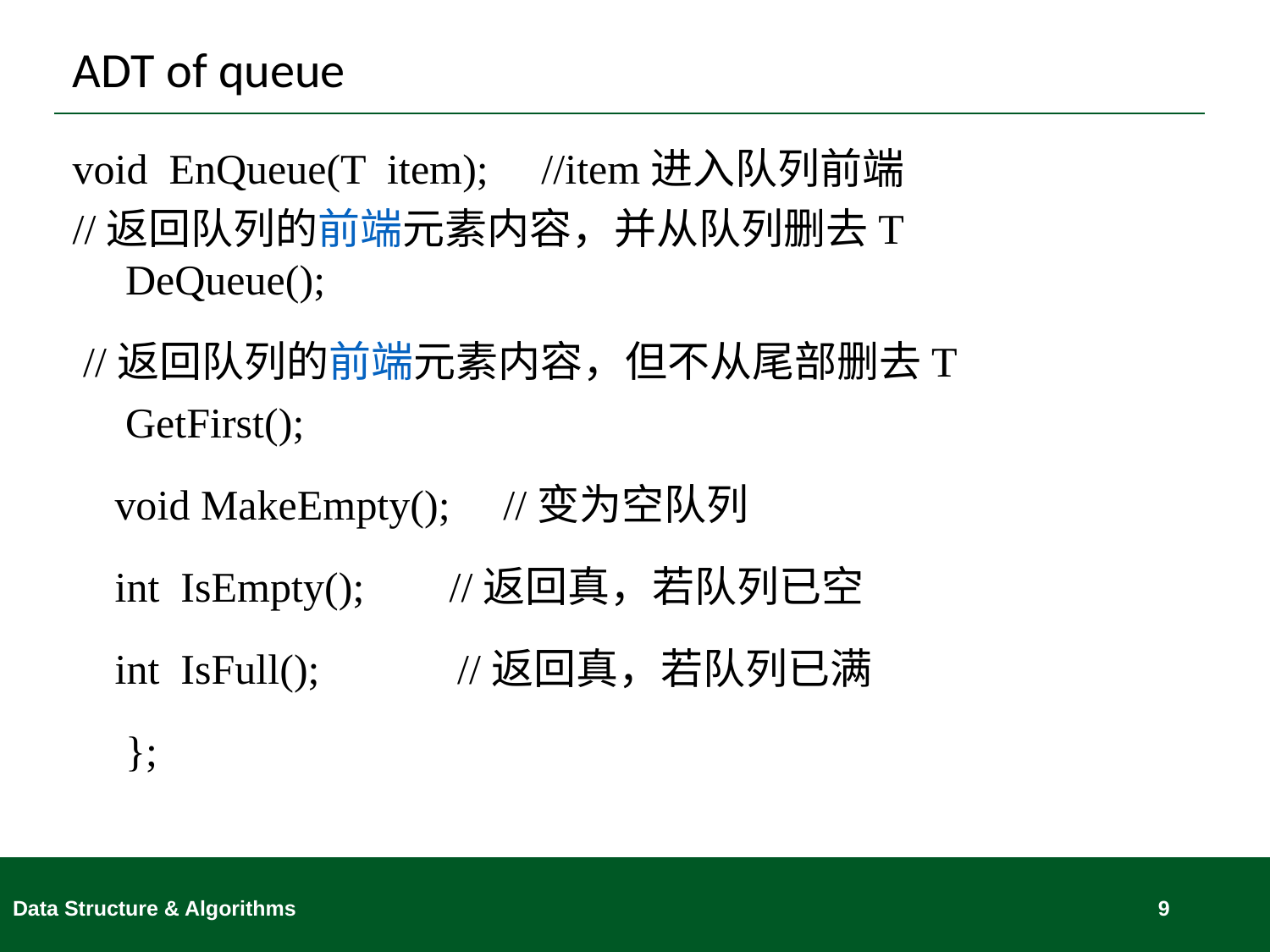

# ADT of queue
void  EnQueue(T  item);     //item进入队列前端
//返回队列的前端元素内容，并从队列删去T
     DeQueue();
 //返回队列的前端元素内容，但不从尾部删去T
     GetFirst();
    void MakeEmpty();     //变为空队列
    int  IsEmpty();        //返回真，若队列已空
    int  IsFull();             //返回真，若队列已满
     };
Data Structure & Algorithms
9